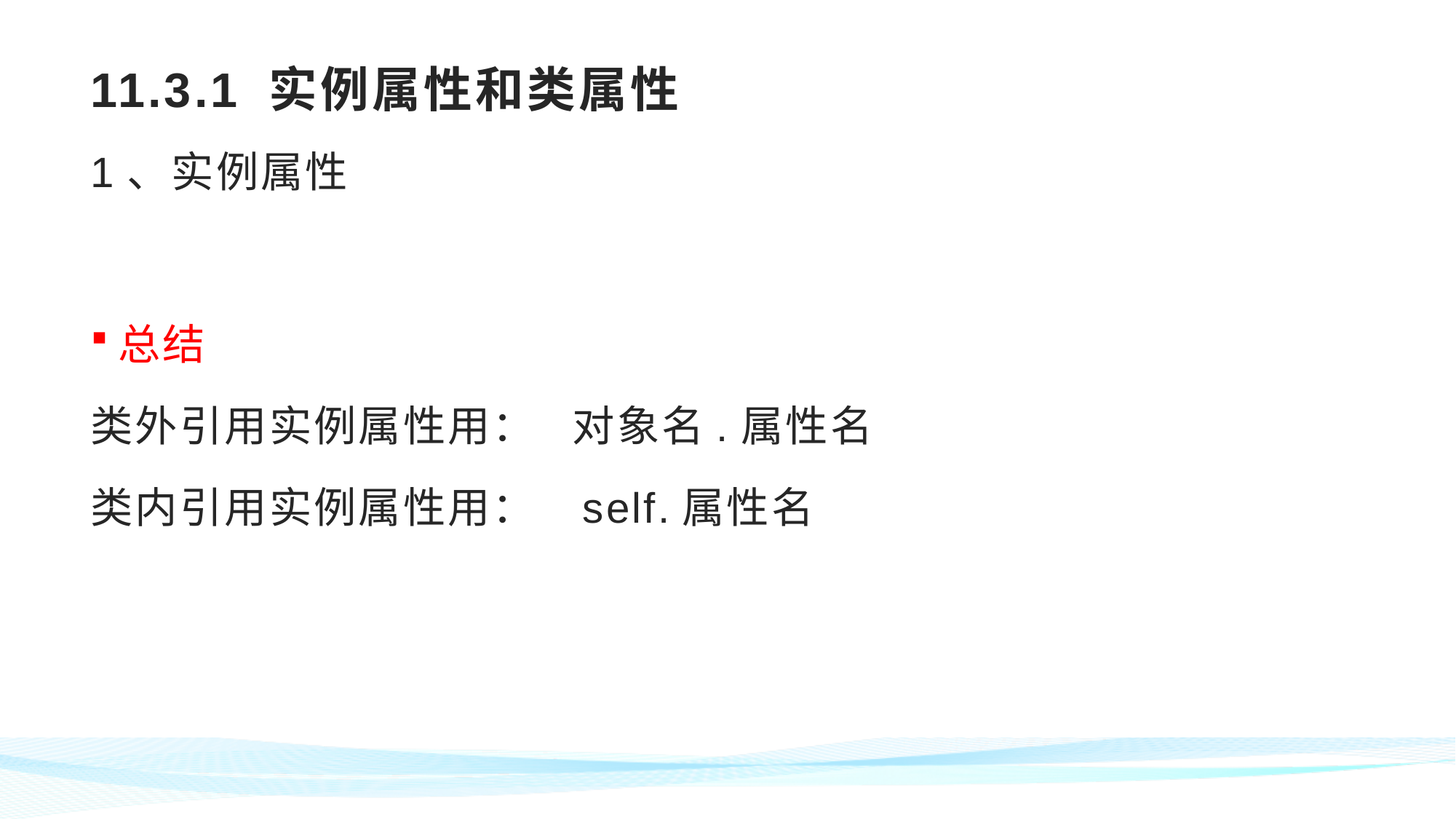

# 11.3.1 实例属性和类属性
1、实例属性

总结
类外引用实例属性用：   对象名.属性名
类内引用实例属性用：   self.属性名